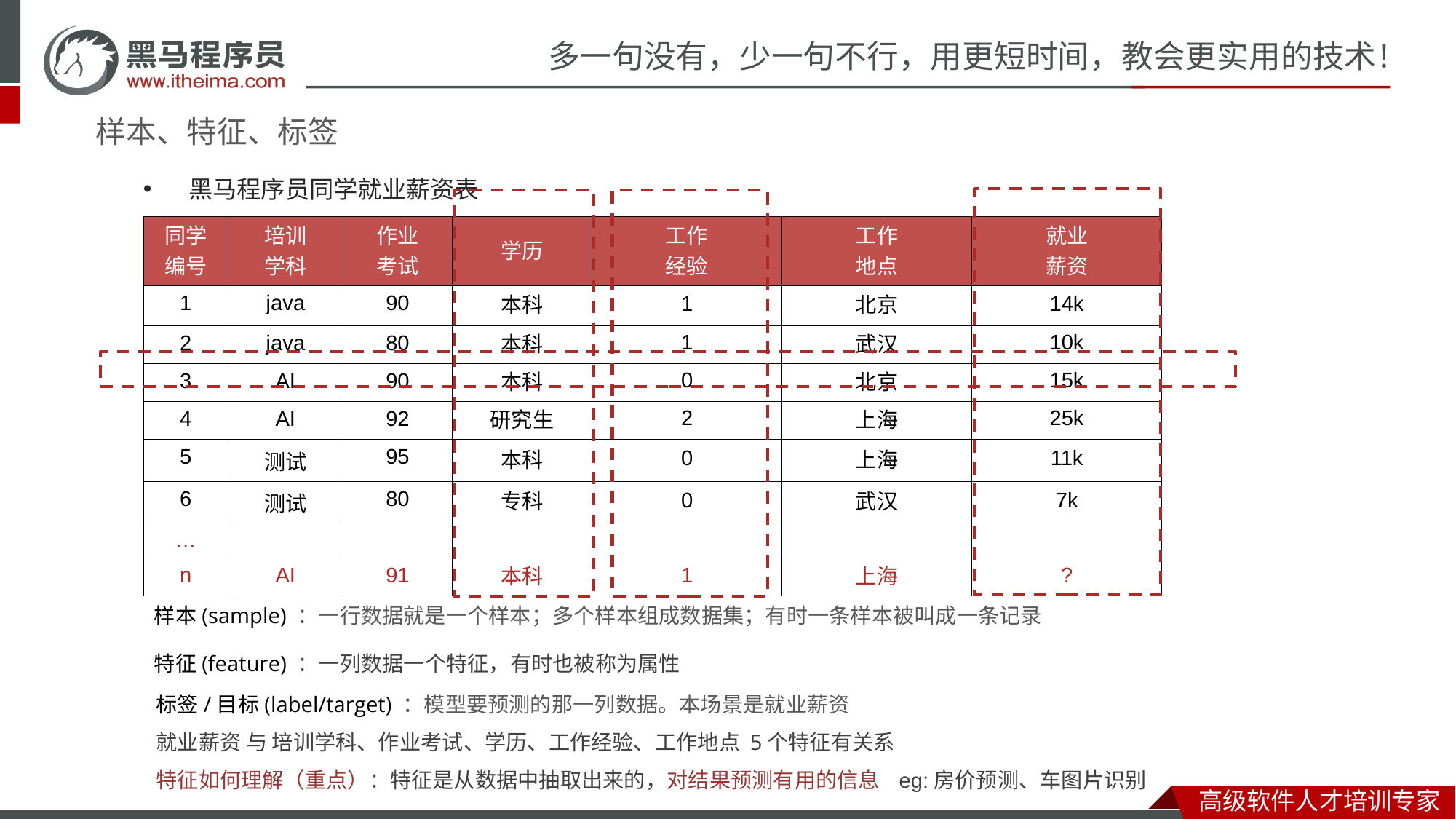

# 样本、特征、标签

 黑马程序员同学就业薪资表

| 同学 编号 | 培训 学科 | 作业 考试 | 学历 | 工作 经验 | 工作 地点 | 就业 薪资 |
| --- | --- | --- | --- | --- | --- | --- |
| 1 | java | 90 | 本科 | 1 | 北京 | 14k |
| 2 | java | 80 | 本科 | 1 | 武汉 | 10k |
| 3 | AI | 90 | 本科 | 0 | 北京 | 15k |
| 4 | AI | 92 | 研究生 | 2 | 上海 | 25k |
| 5 | 测试 | 95 | 本科 | 0 | 上海 | 11k |
| 6 | 测试 | 80 | 专科 | 0 | 武汉 | 7k |
| … |  |  |  |  |  |  |
| n | AI | 91 | 本科 | 1 | 上海 | ? |

样本(sample) ：一行数据就是一个样本；多个样本组成数据集；有时一条样本被叫成一条记录
特征(feature) ：一列数据一个特征，有时也被称为属性
标签/目标(label/target) ：模型要预测的那一列数据。本场景是就业薪资
就业薪资 与 培训学科、作业考试、学历、工作经验、工作地点 5个特征有关系
特征如何理解（重点）：特征是从数据中抽取出来的，对结果预测有用的信息   eg:房价预测、车图片识别